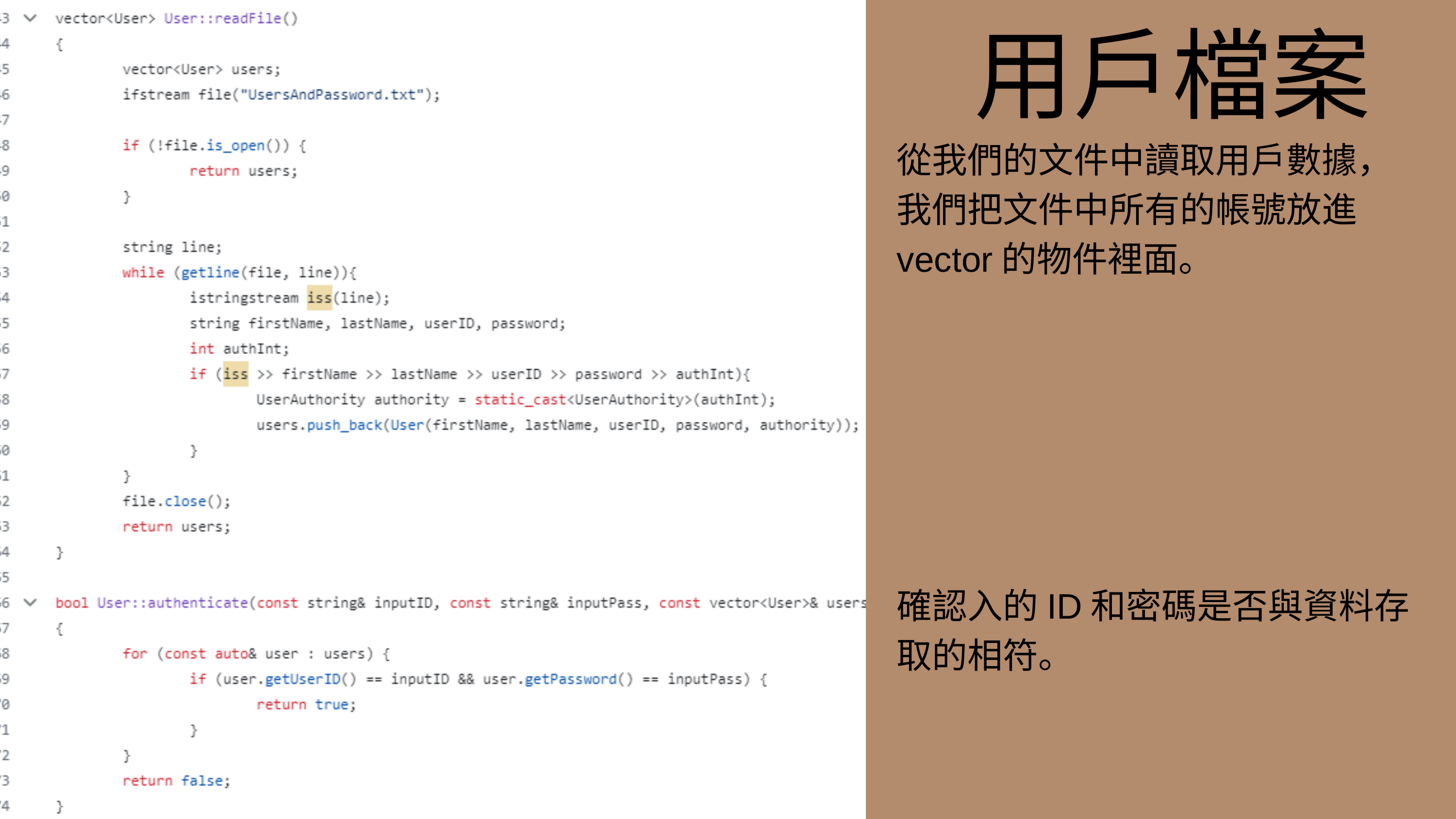

用戶檔案
從我們的文件中讀取用戶數據，我們把文件中所有的帳號放進vector的物件裡面。
確認入的ID和密碼是否與資料存取的相符。